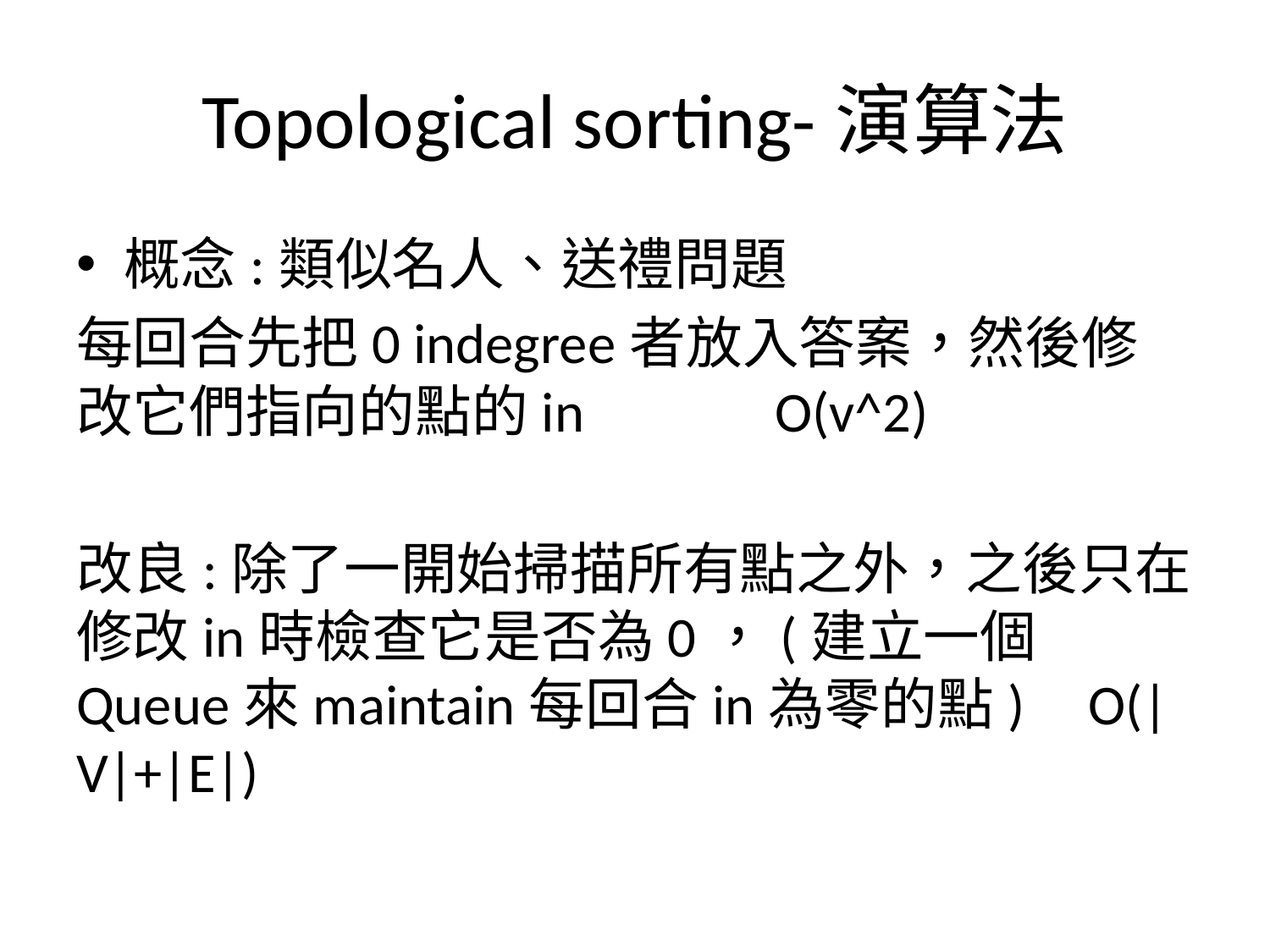

# Topological sorting-演算法
概念:類似名人、送禮問題
每回合先把0 indegree者放入答案，然後修改它們指向的點的in               O(v^2)

改良:除了一開始掃描所有點之外，之後只在修改in時檢查它是否為0，(建立一個Queue來maintain每回合in為零的點)     O(|V|+|E|)